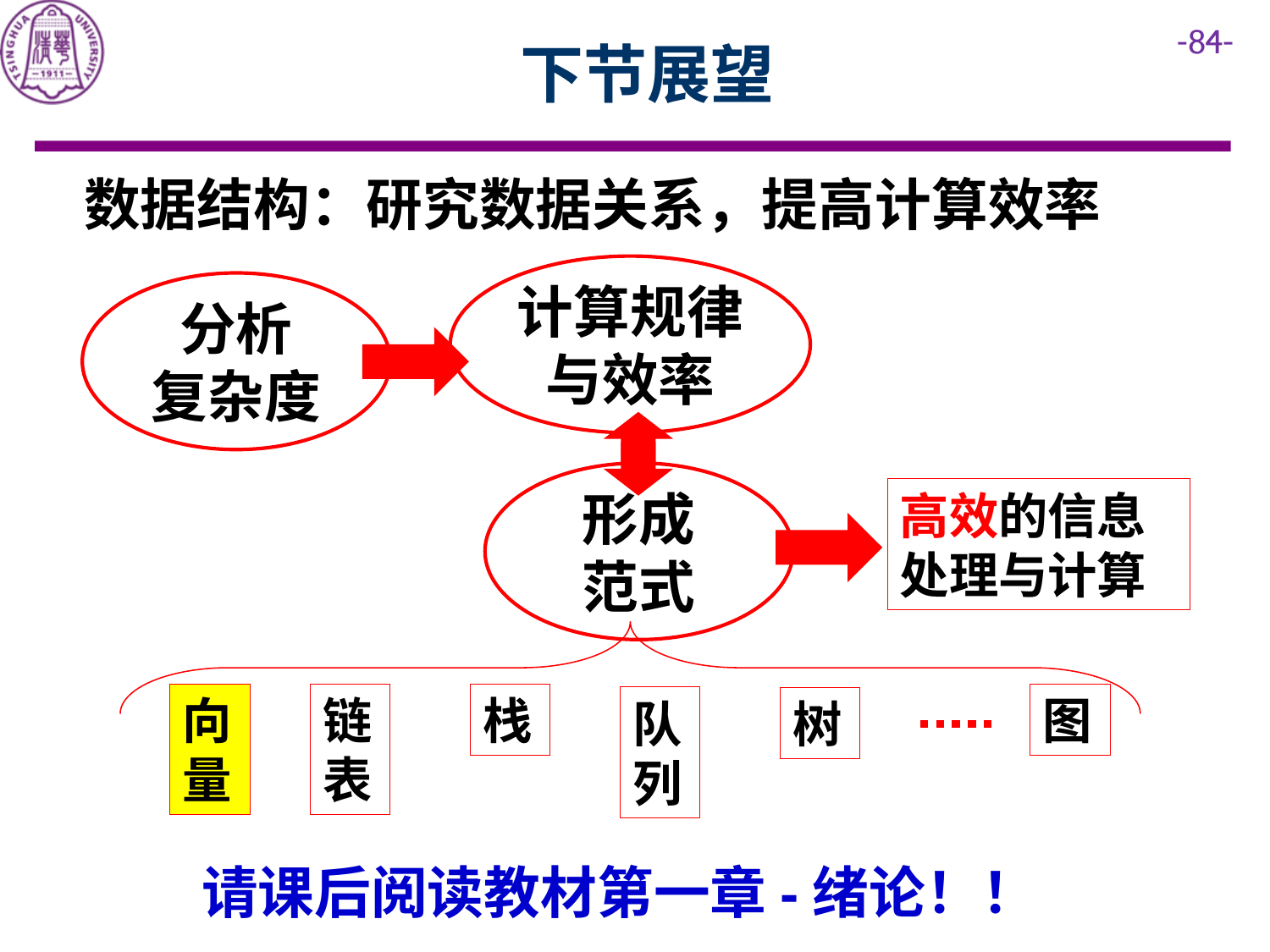

# 下节展望

数据结构：研究数据关系，提高计算效率
计算规律与效率
分析
复杂度

形成
范式
高效的信息处理与计算

链表
栈
图
向
量
队列
树
请课后阅读教材第一章-绪论！！